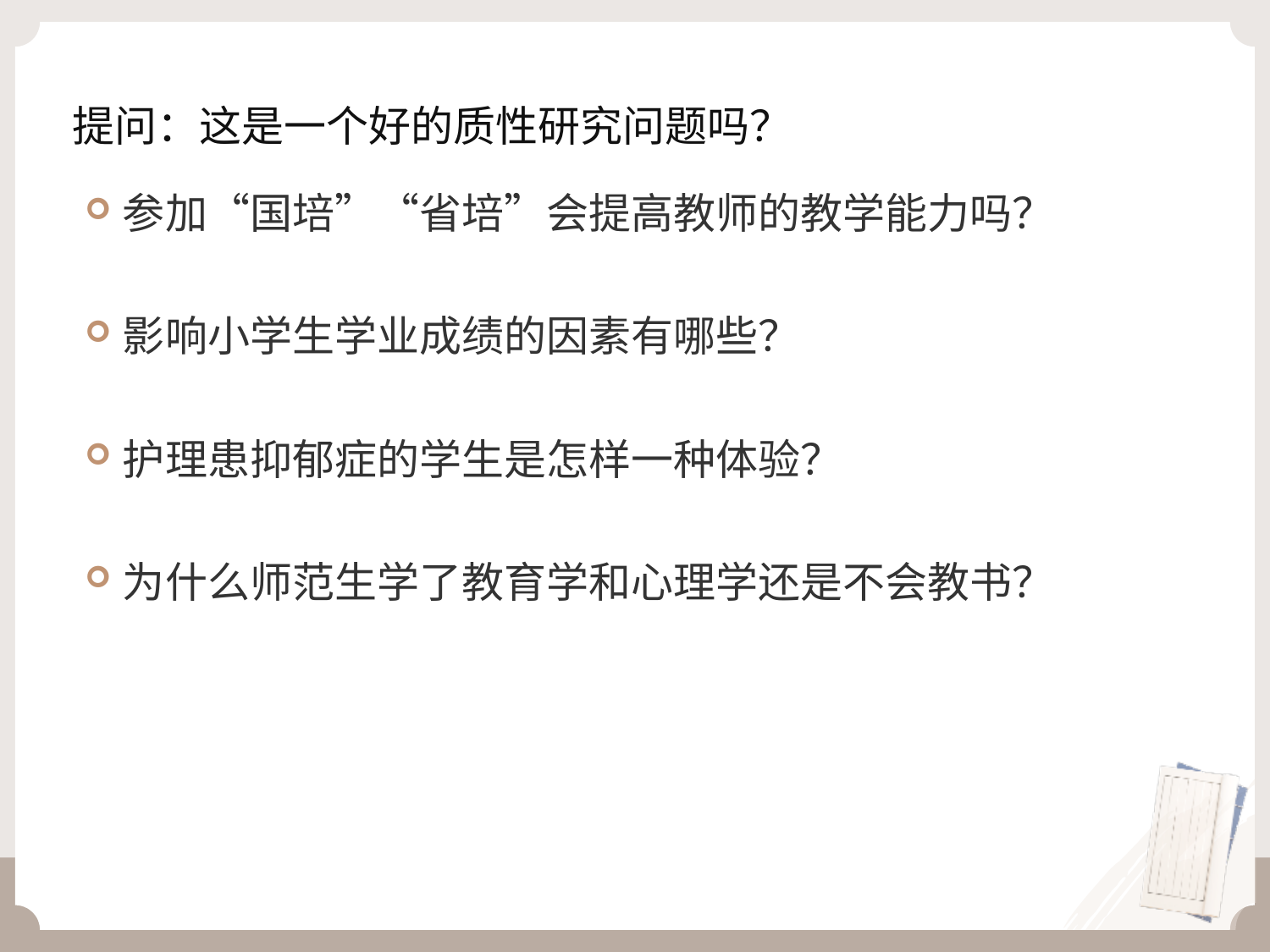

# 提问：这是一个好的质性研究问题吗？
参加“国培”“省培”会提高教师的教学能力吗？

影响小学生学业成绩的因素有哪些？

护理患抑郁症的学生是怎样一种体验？

为什么师范生学了教育学和心理学还是不会教书？